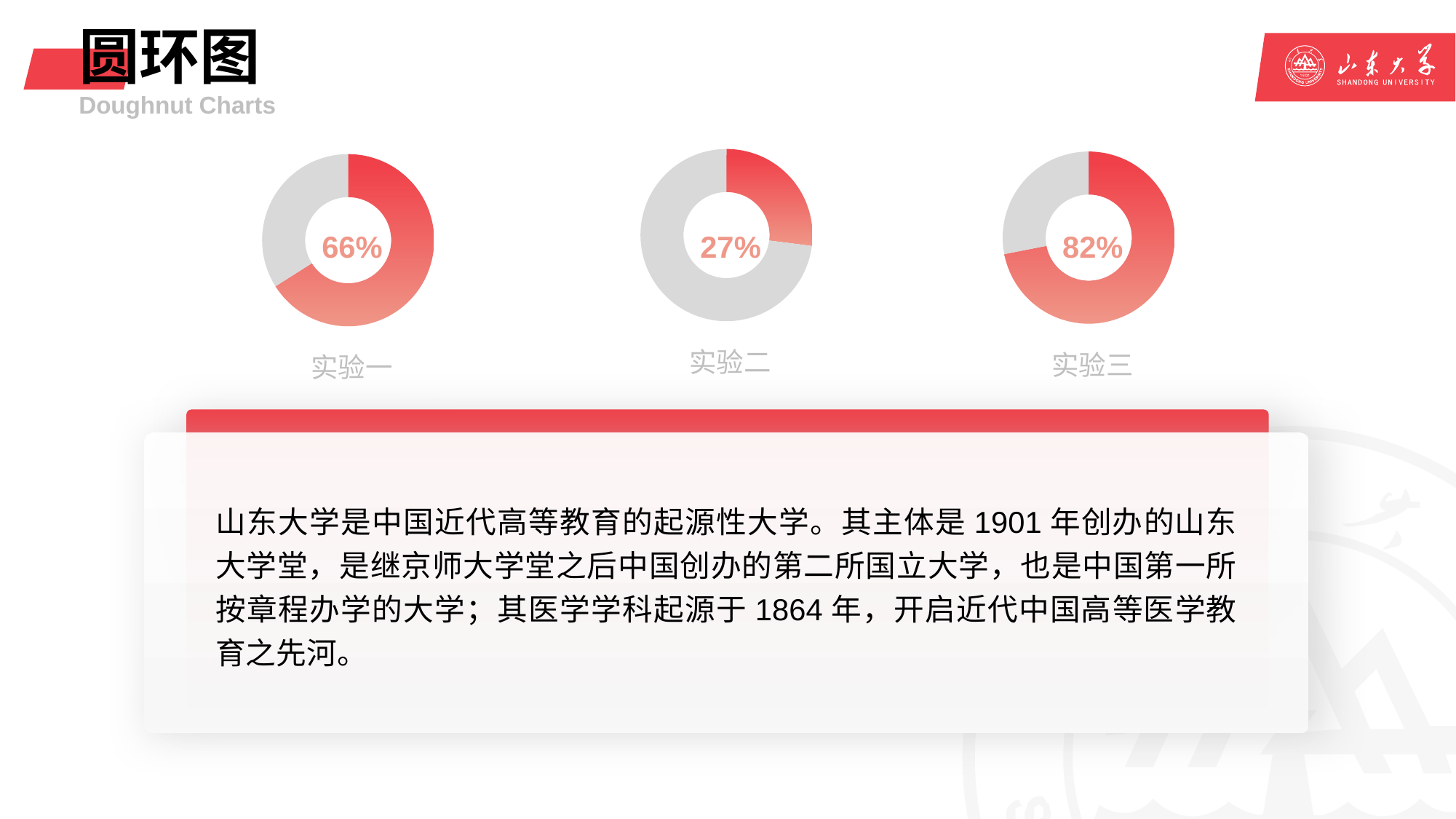

# 圆环图
Doughnut Charts

### Chart: 实验二

| Category | 销售额 |
|---|---|
| 第一季度 | 27.0 |
| 第二季度 | 73.0 |

### Chart: 实验三

| Category | 销售额 |
|---|---|
| 第一季度 | 8.2 |
| 第二季度 | 3.2 |

### Chart: 实验一

| Category | 销售额 |
|---|---|
| 第一季度 | 66.0 |
| 第二季度 | 34.0 |
66%
27%
82%

山东大学是中国近代高等教育的起源性大学。其主体是1901年创办的山东大学堂，是继京师大学堂之后中国创办的第二所国立大学，也是中国第一所按章程办学的大学；其医学学科起源于1864年，开启近代中国高等医学教育之先河。